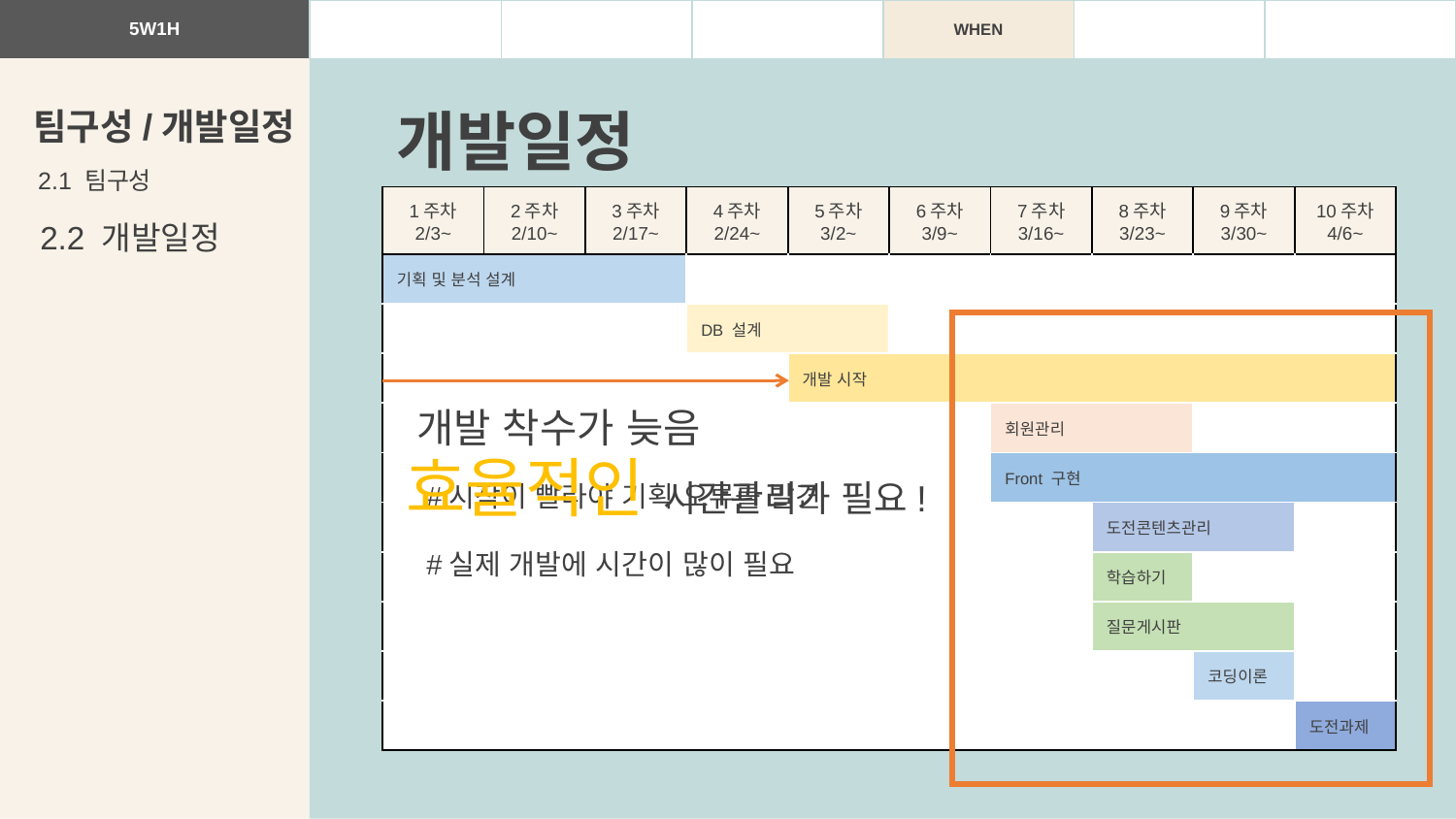

| 5W1H | WHAT | WHY | WHO | WHEN | WHERE | HOW |
| --- | --- | --- | --- | --- | --- | --- |
개발일정
팀구성/개발일정
2.1 팀구성
| 1주차 2/3~ | 2주차 2/10~ | 3주차 2/17~ | 4주차 2/24~ | 5주차 3/2~ | 6주차 3/9~ | 7주차 3/16~ | 8주차 3/23~ | 9주차 3/30~ | 10주차 4/6~ |
| --- | --- | --- | --- | --- | --- | --- | --- | --- | --- |
| 기획 및 분석 설계 |  |  |  |  |  |  |  |  |  |
|  |  |  | DB 설계 |  |  |  |  |  |  |
|  |  |  |  | 개발 시작 |  |  |  |  |  |
|  |  |  |  |  |  | 회원관리 |  |  |  |
|  |  |  |  |  |  | Front 구현 |  |  |  |
|  |  |  |  |  |  |  | 도전콘텐츠관리 |  |  |
|  |  |  |  |  |  |  | 학습하기 |  |  |
|  |  |  |  |  |  |  | 질문게시판 |  |  |
|  |  |  |  |  |  |  |  | 코딩이론 |  |
|  |  |  |  |  |  |  |  |  | 도전과제 |
2.2 개발일정

개발 착수가 늦음
효율적인 시간관리가 필요!
#시작이 빨라야 기획 오류를 발견

#실제 개발에 시간이 많이 필요